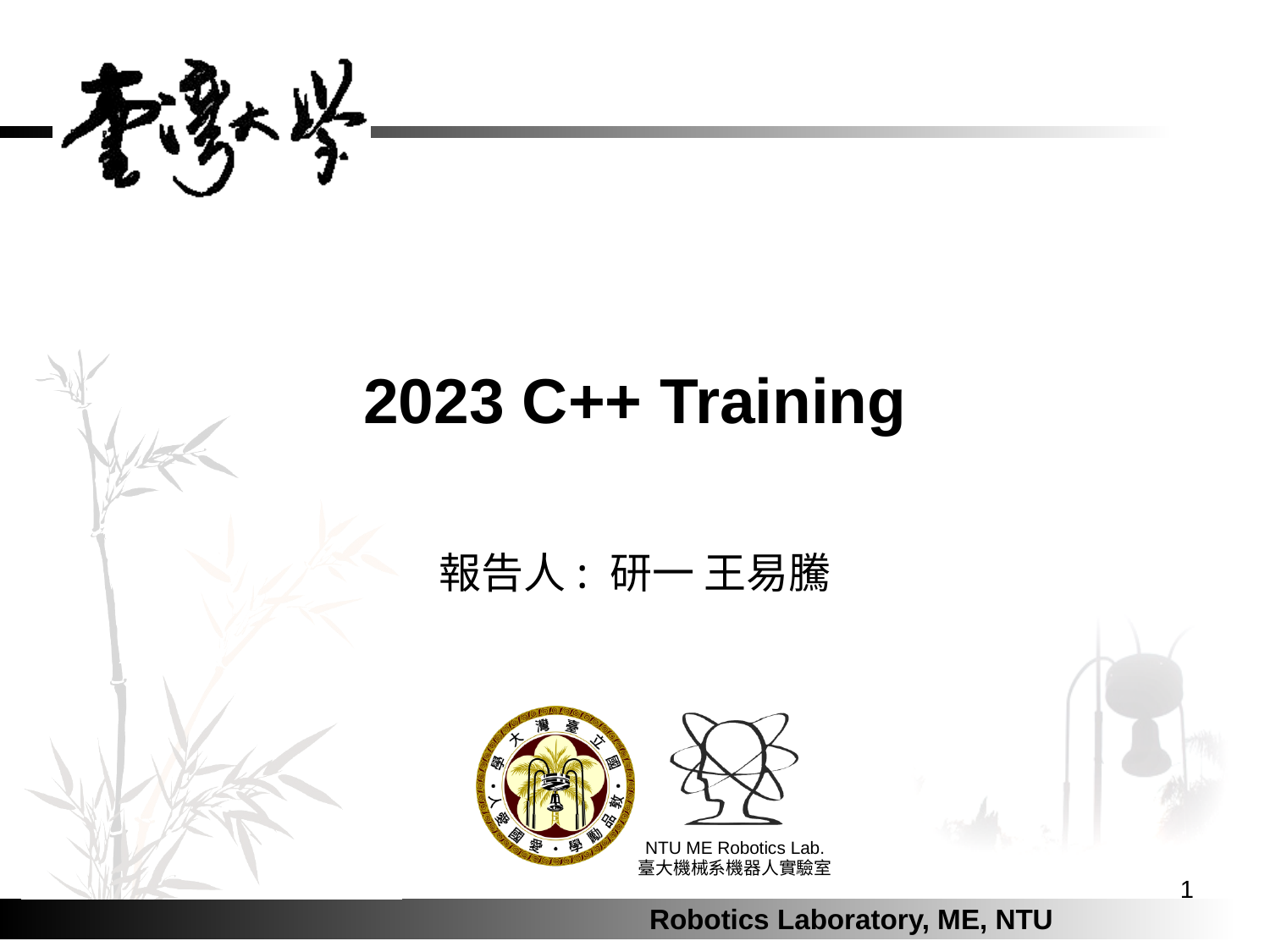

# 2023 C++ Training
報告人: 研一 王易騰
1